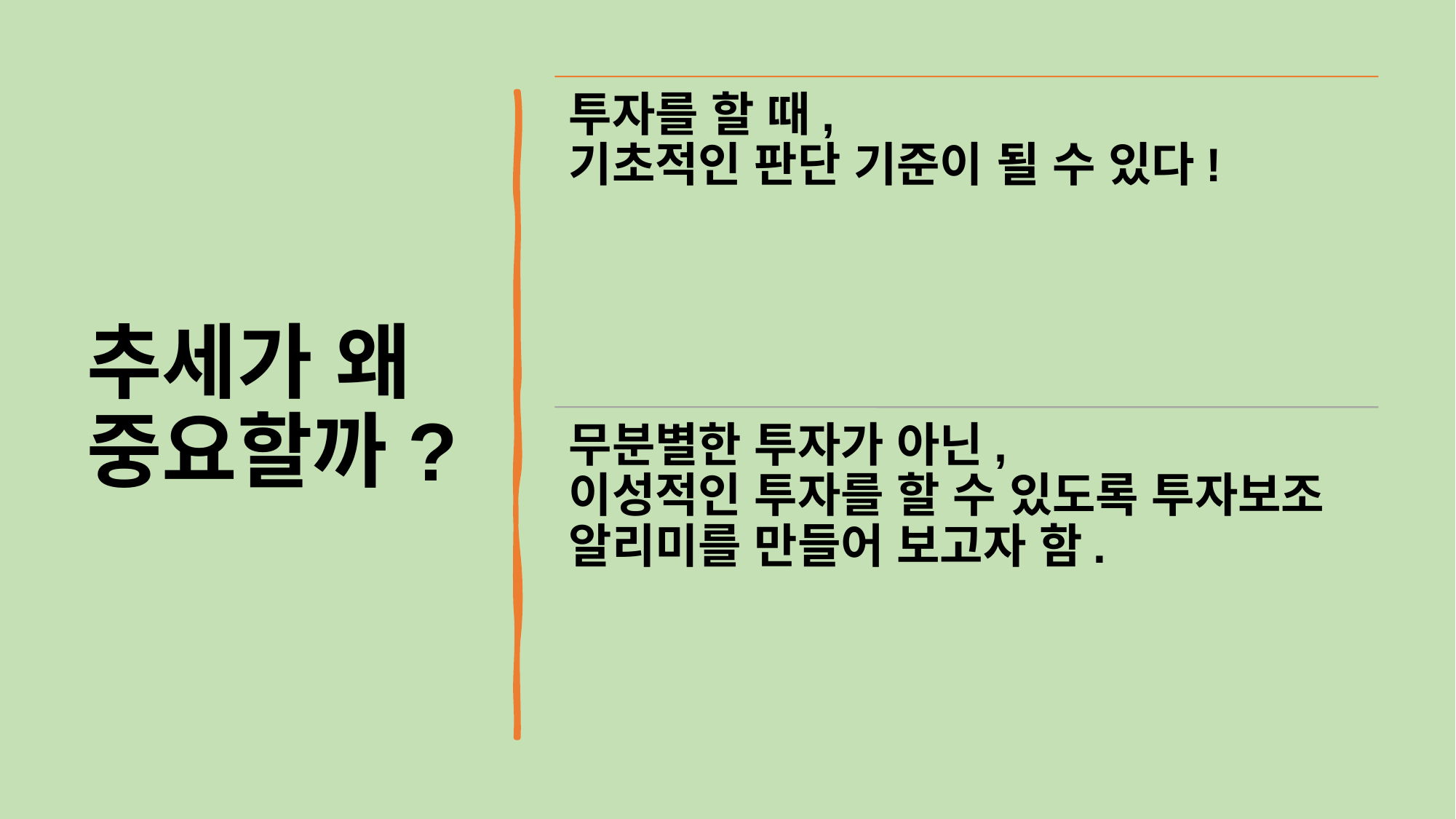

투자를 할 때,
기초적인 판단 기준이 될 수 있다!
무분별한 투자가 아닌,
이성적인 투자를 할 수 있도록 투자보조 알리미를 만들어 보고자 함.
# 추세가 왜 중요할까?